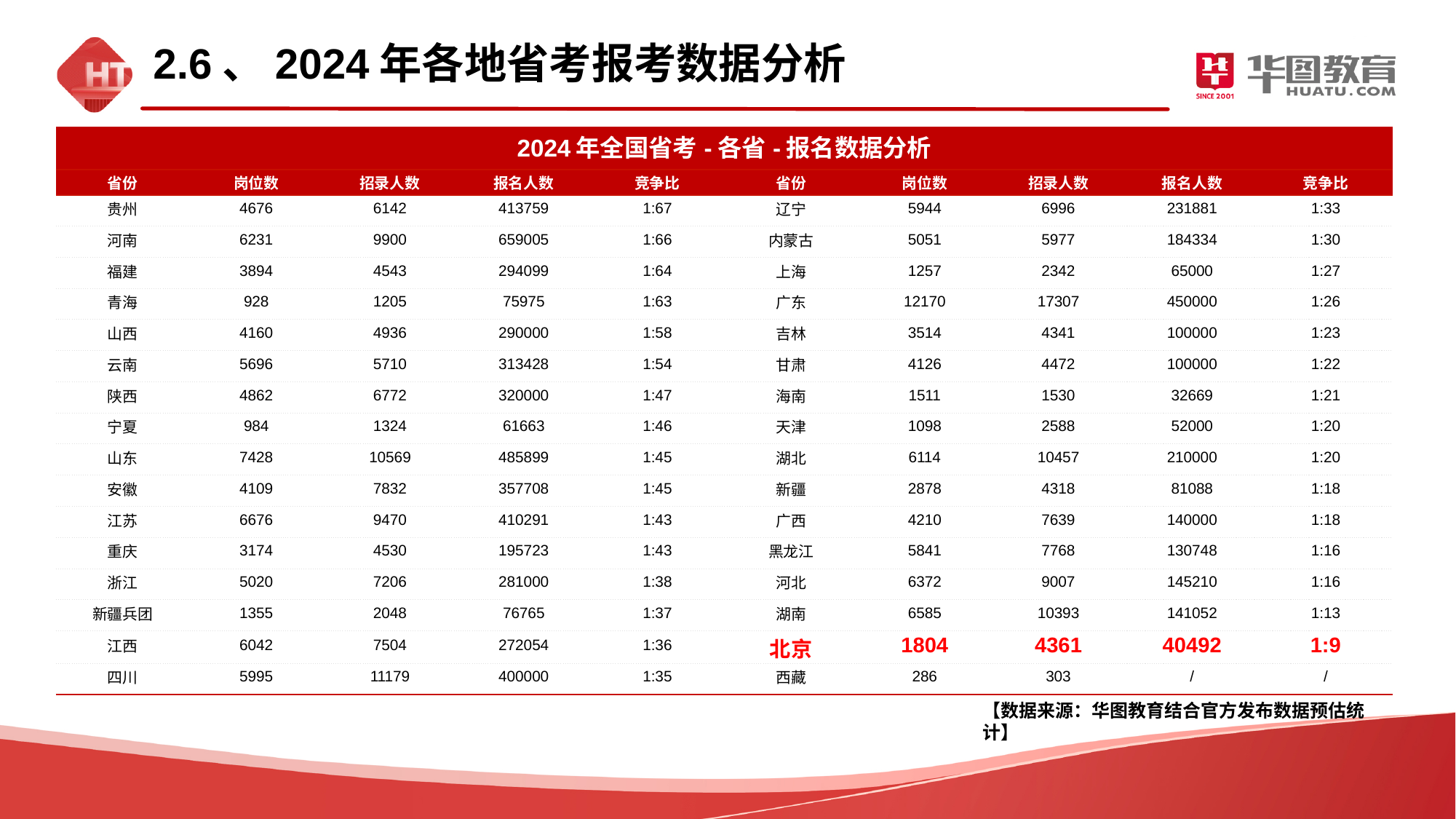

2.6、2024年各地省考报考数据分析
| 2024年全国省考-各省-报名数据分析 |  |  |  |  |  |  |  |  |  |
| --- | --- | --- | --- | --- | --- | --- | --- | --- | --- |
| 省份 | 岗位数 | 招录人数 | 报名人数 | 竞争比 | 省份 | 岗位数 | 招录人数 | 报名人数 | 竞争比 |
| 贵州 | 4676 | 6142 | 413759 | 1:67 | 辽宁 | 5944 | 6996 | 231881 | 1:33 |
| 河南 | 6231 | 9900 | 659005 | 1:66 | 内蒙古 | 5051 | 5977 | 184334 | 1:30 |
| 福建 | 3894 | 4543 | 294099 | 1:64 | 上海 | 1257 | 2342 | 65000 | 1:27 |
| 青海 | 928 | 1205 | 75975 | 1:63 | 广东 | 12170 | 17307 | 450000 | 1:26 |
| 山西 | 4160 | 4936 | 290000 | 1:58 | 吉林 | 3514 | 4341 | 100000 | 1:23 |
| 云南 | 5696 | 5710 | 313428 | 1:54 | 甘肃 | 4126 | 4472 | 100000 | 1:22 |
| 陕西 | 4862 | 6772 | 320000 | 1:47 | 海南 | 1511 | 1530 | 32669 | 1:21 |
| 宁夏 | 984 | 1324 | 61663 | 1:46 | 天津 | 1098 | 2588 | 52000 | 1:20 |
| 山东 | 7428 | 10569 | 485899 | 1:45 | 湖北 | 6114 | 10457 | 210000 | 1:20 |
| 安徽 | 4109 | 7832 | 357708 | 1:45 | 新疆 | 2878 | 4318 | 81088 | 1:18 |
| 江苏 | 6676 | 9470 | 410291 | 1:43 | 广西 | 4210 | 7639 | 140000 | 1:18 |
| 重庆 | 3174 | 4530 | 195723 | 1:43 | 黑龙江 | 5841 | 7768 | 130748 | 1:16 |
| 浙江 | 5020 | 7206 | 281000 | 1:38 | 河北 | 6372 | 9007 | 145210 | 1:16 |
| 新疆兵团 | 1355 | 2048 | 76765 | 1:37 | 湖南 | 6585 | 10393 | 141052 | 1:13 |
| 江西 | 6042 | 7504 | 272054 | 1:36 | 北京 | 1804 | 4361 | 40492 | 1:9 |
| 四川 | 5995 | 11179 | 400000 | 1:35 | 西藏 | 286 | 303 | / | / |
【数据来源：华图教育结合官方发布数据预估统计】